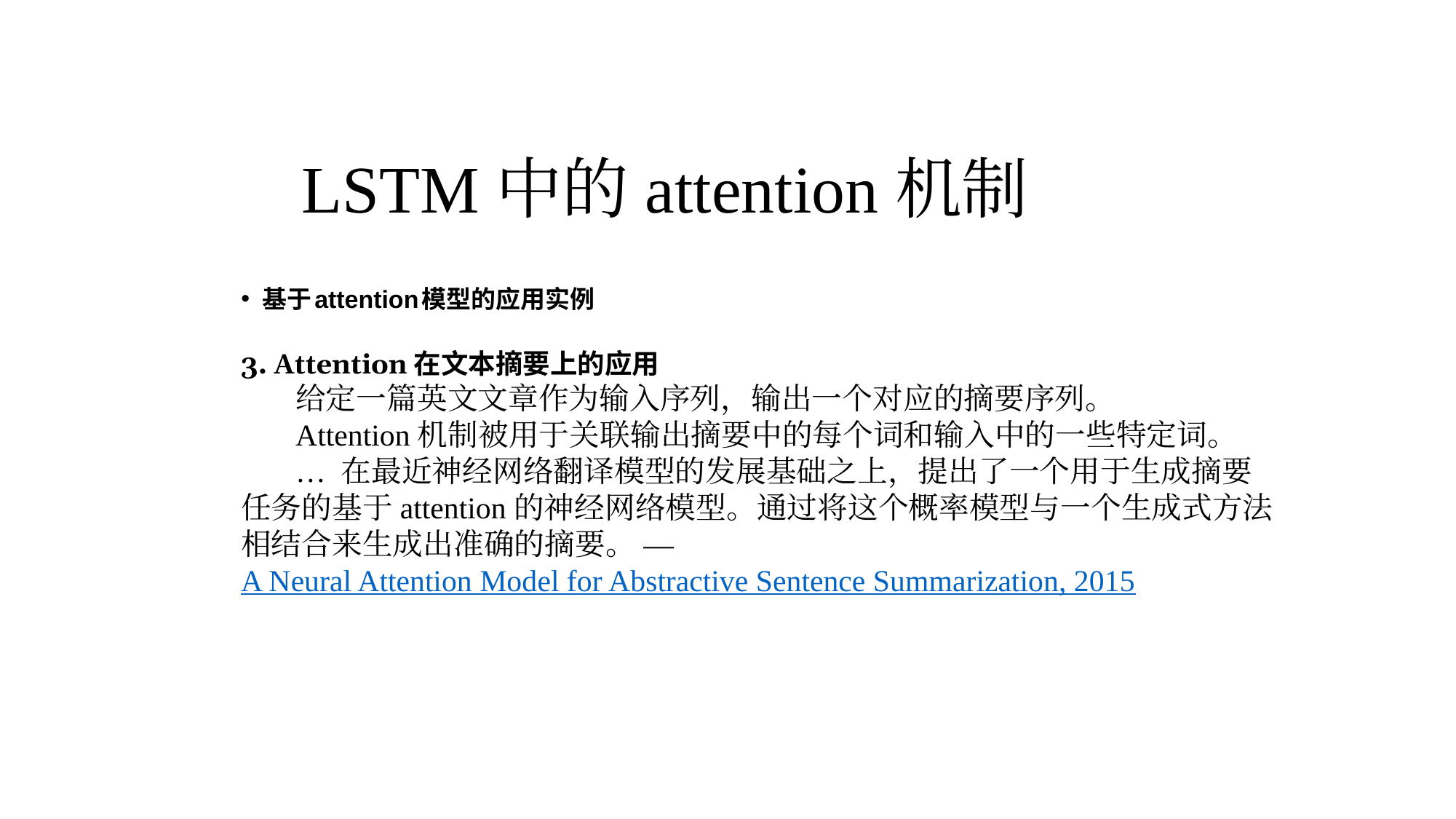

LSTM中的attention机制
基于attention模型的应用实例
3. Attention在文本摘要上的应用
给定一篇英文文章作为输入序列，输出一个对应的摘要序列。
Attention机制被用于关联输出摘要中的每个词和输入中的一些特定词。
… 在最近神经网络翻译模型的发展基础之上，提出了一个用于生成摘要任务的基于attention的神经网络模型。通过将这个概率模型与一个生成式方法相结合来生成出准确的摘要。 — A Neural Attention Model for Abstractive Sentence Summarization, 2015